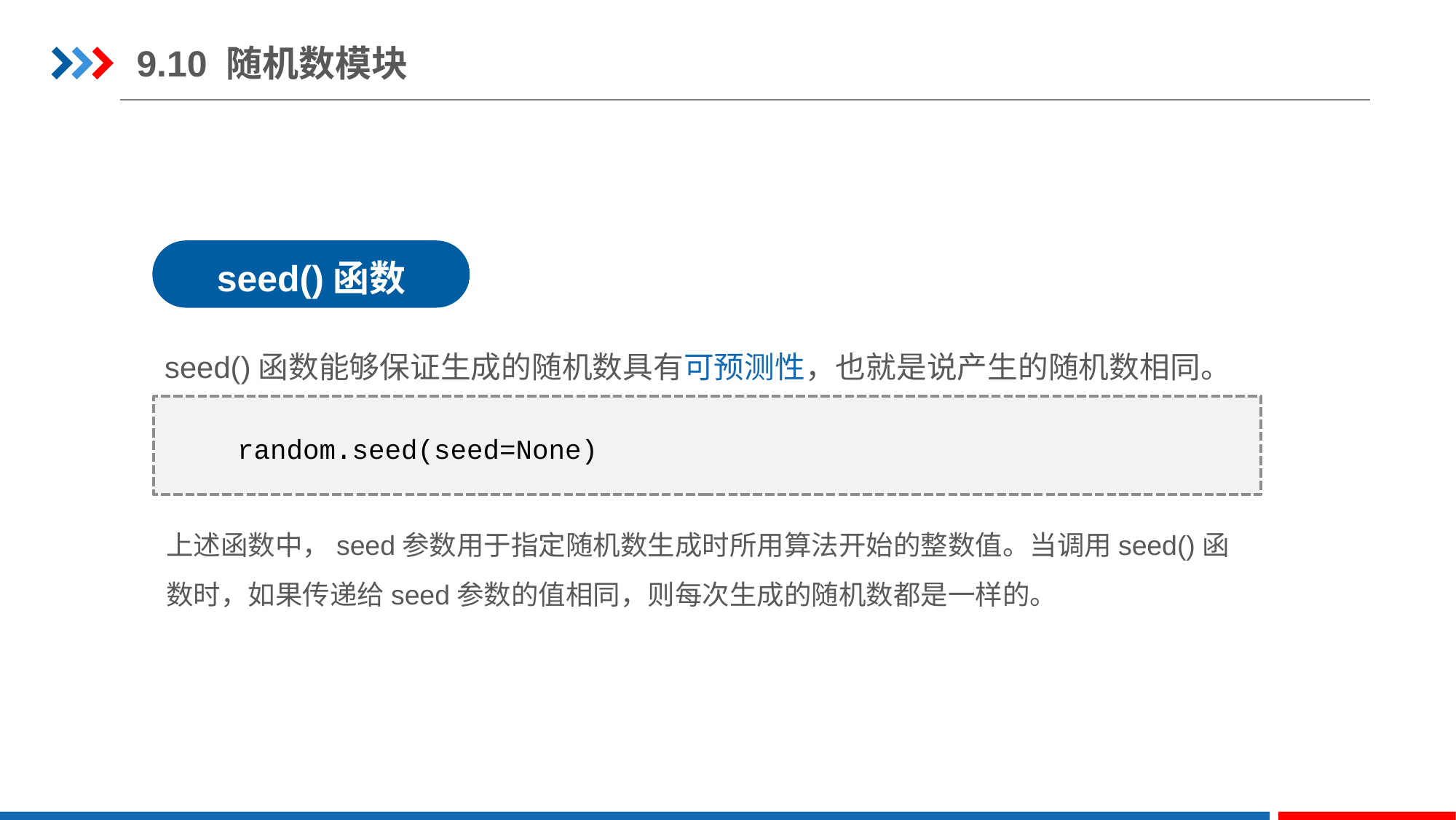

9.10 随机数模块
seed()函数
seed()函数能够保证生成的随机数具有可预测性，也就是说产生的随机数相同。

random.seed(seed=None)
上述函数中，seed参数用于指定随机数生成时所用算法开始的整数值。当调用seed()函数时，如果传递给seed参数的值相同，则每次生成的随机数都是一样的。